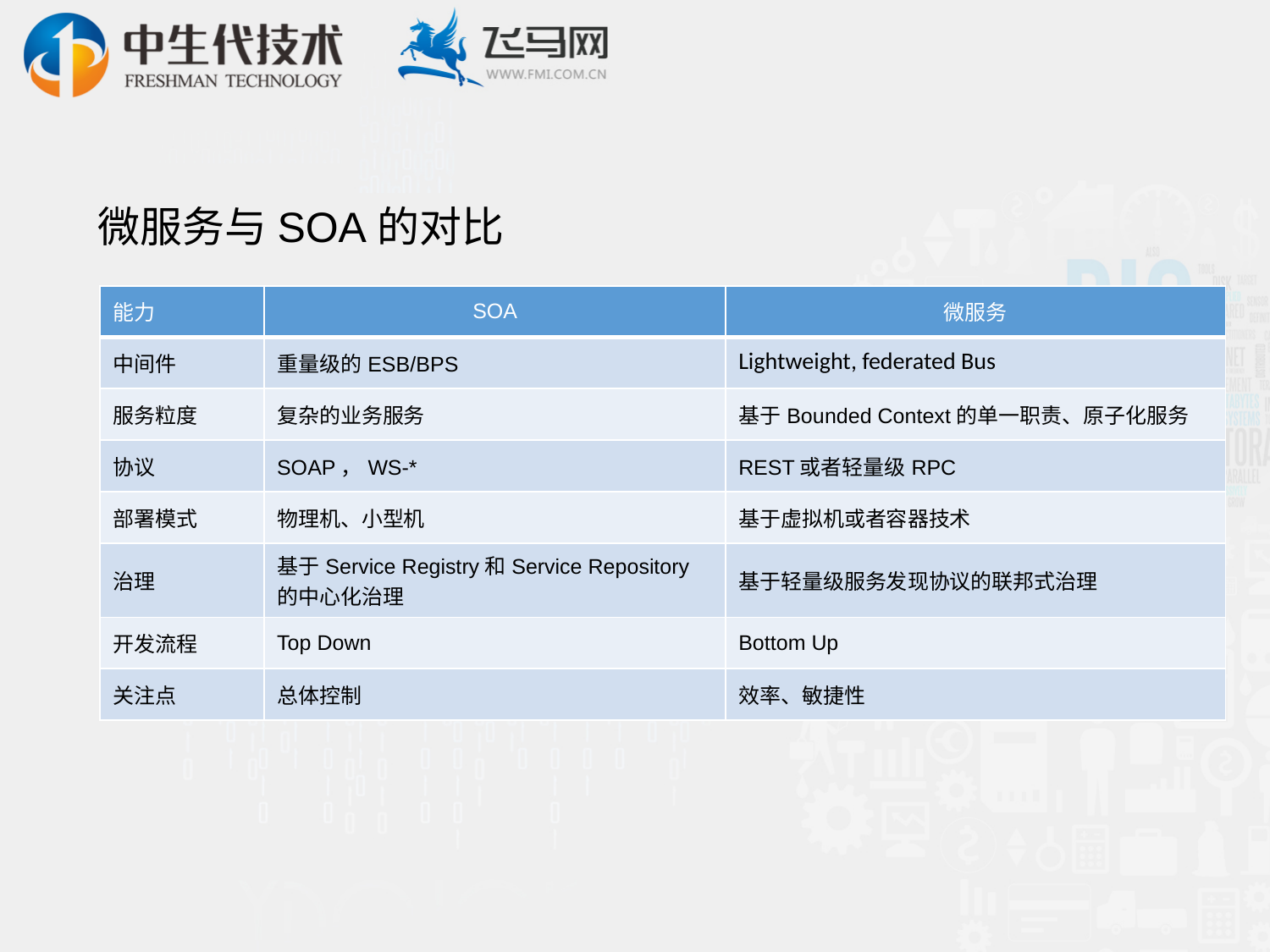

# 微服务与SOA的对比
| 能力 | SOA | 微服务 |
| --- | --- | --- |
| 中间件 | 重量级的ESB/BPS | Lightweight, federated Bus |
| 服务粒度 | 复杂的业务服务 | 基于Bounded Context的单一职责、原子化服务 |
| 协议 | SOAP，WS-\* | REST或者轻量级RPC |
| 部署模式 | 物理机、小型机 | 基于虚拟机或者容器技术 |
| 治理 | 基于Service Registry和Service Repository的中心化治理 | 基于轻量级服务发现协议的联邦式治理 |
| 开发流程 | Top Down | Bottom Up |
| 关注点 | 总体控制 | 效率、敏捷性 |